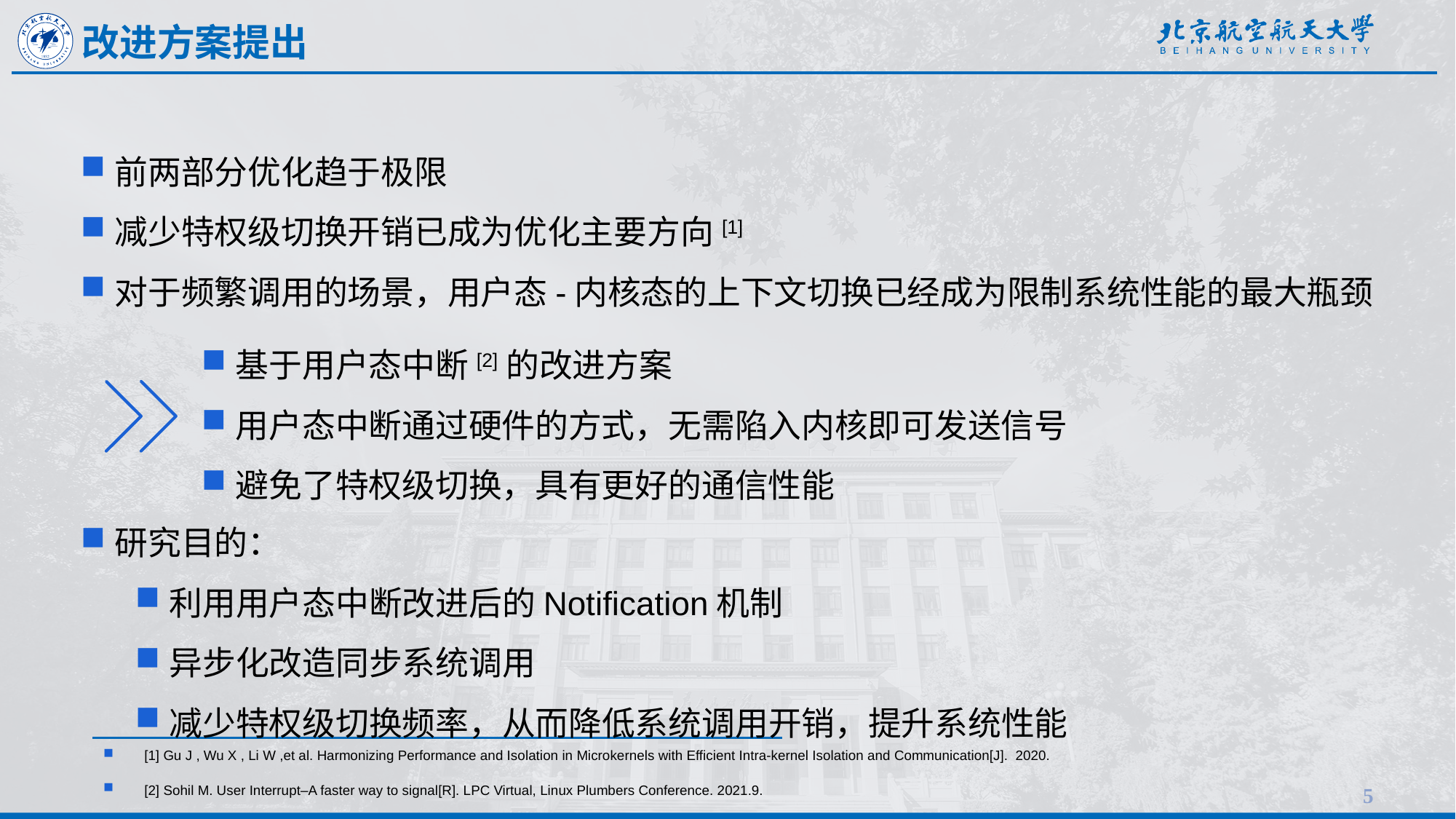

改进方案提出
前两部分优化趋于极限
减少特权级切换开销已成为优化主要方向[1]
对于频繁调用的场景，用户态-内核态的上下文切换已经成为限制系统性能的最大瓶颈

基于用户态中断[2]的改进方案
用户态中断通过硬件的方式，无需陷入内核即可发送信号
避免了特权级切换，具有更好的通信性能

研究目的：
利用用户态中断改进后的Notification机制
异步化改造同步系统调用
减少特权级切换频率，从而降低系统调用开销，提升系统性能

[1] Gu J , Wu X , Li W ,et al. Harmonizing Performance and Isolation in Microkernels with Efficient Intra-kernel Isolation and Communication[J].  2020.
[2] Sohil M. User Interrupt–A faster way to signal[R]. LPC Virtual, Linux Plumbers Conference. 2021.9.
5